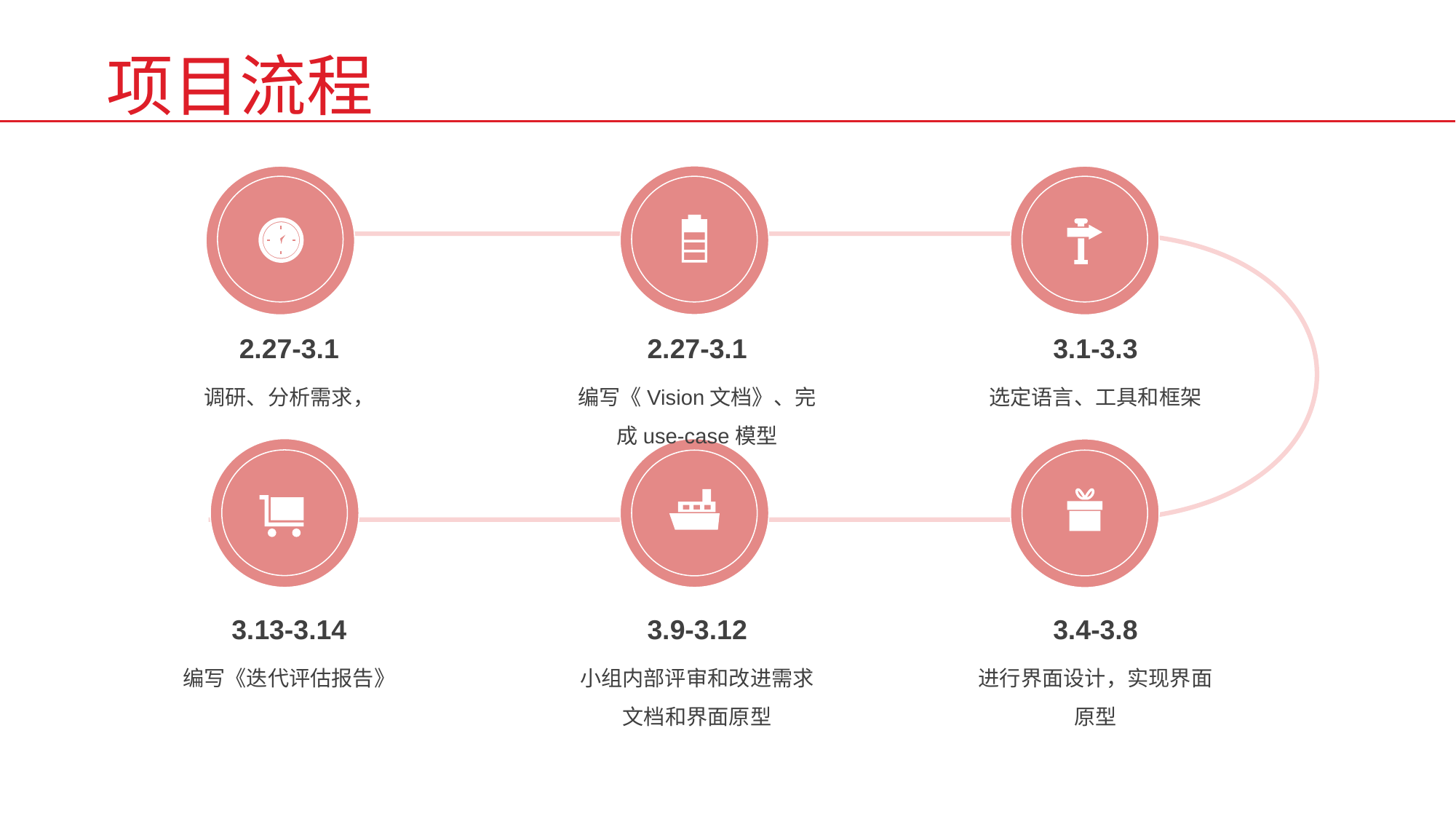

项目流程

2.27-3.1
调研、分析需求，
2.27-3.1
编写《Vision文档》、完成use-case模型
3.1-3.3
选定语言、工具和框架
3.13-3.14
编写《迭代评估报告》
3.9-3.12
小组内部评审和改进需求文档和界面原型
3.4-3.8
进行界面设计，实现界面原型